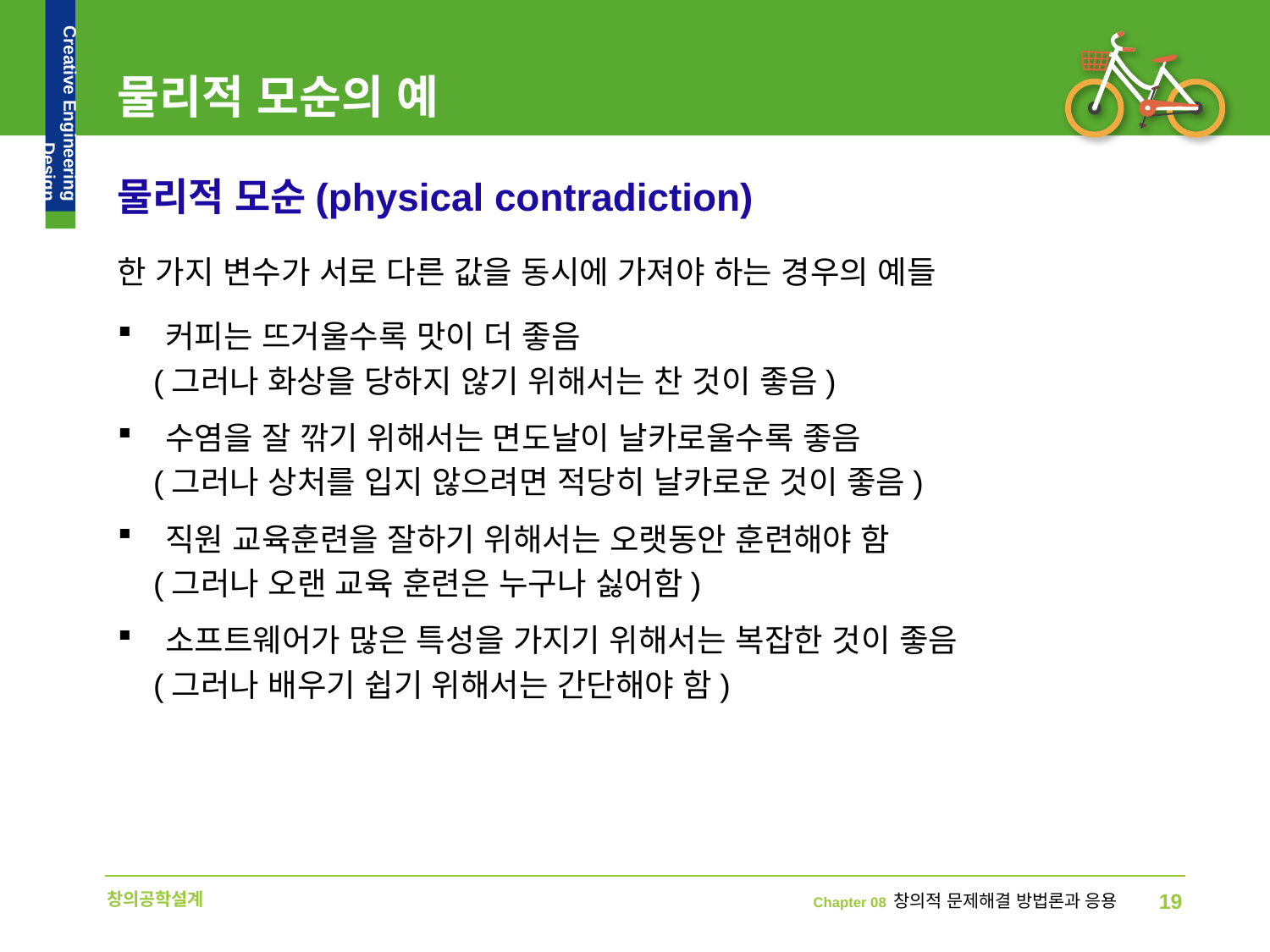

# 물리적 모순의 예
물리적 모순(physical contradiction)
한 가지 변수가 서로 다른 값을 동시에 가져야 하는 경우의 예들

커피는 뜨거울수록 맛이 더 좋음
    (그러나 화상을 당하지 않기 위해서는 찬 것이 좋음)

수염을 잘 깎기 위해서는 면도날이 날카로울수록 좋음
    (그러나 상처를 입지 않으려면 적당히 날카로운 것이 좋음)

직원 교육훈련을 잘하기 위해서는 오랫동안 훈련해야 함
    (그러나 오랜 교육 훈련은 누구나 싫어함)

소프트웨어가 많은 특성을 가지기 위해서는 복잡한 것이 좋음
    (그러나 배우기 쉽기 위해서는 간단해야 함)